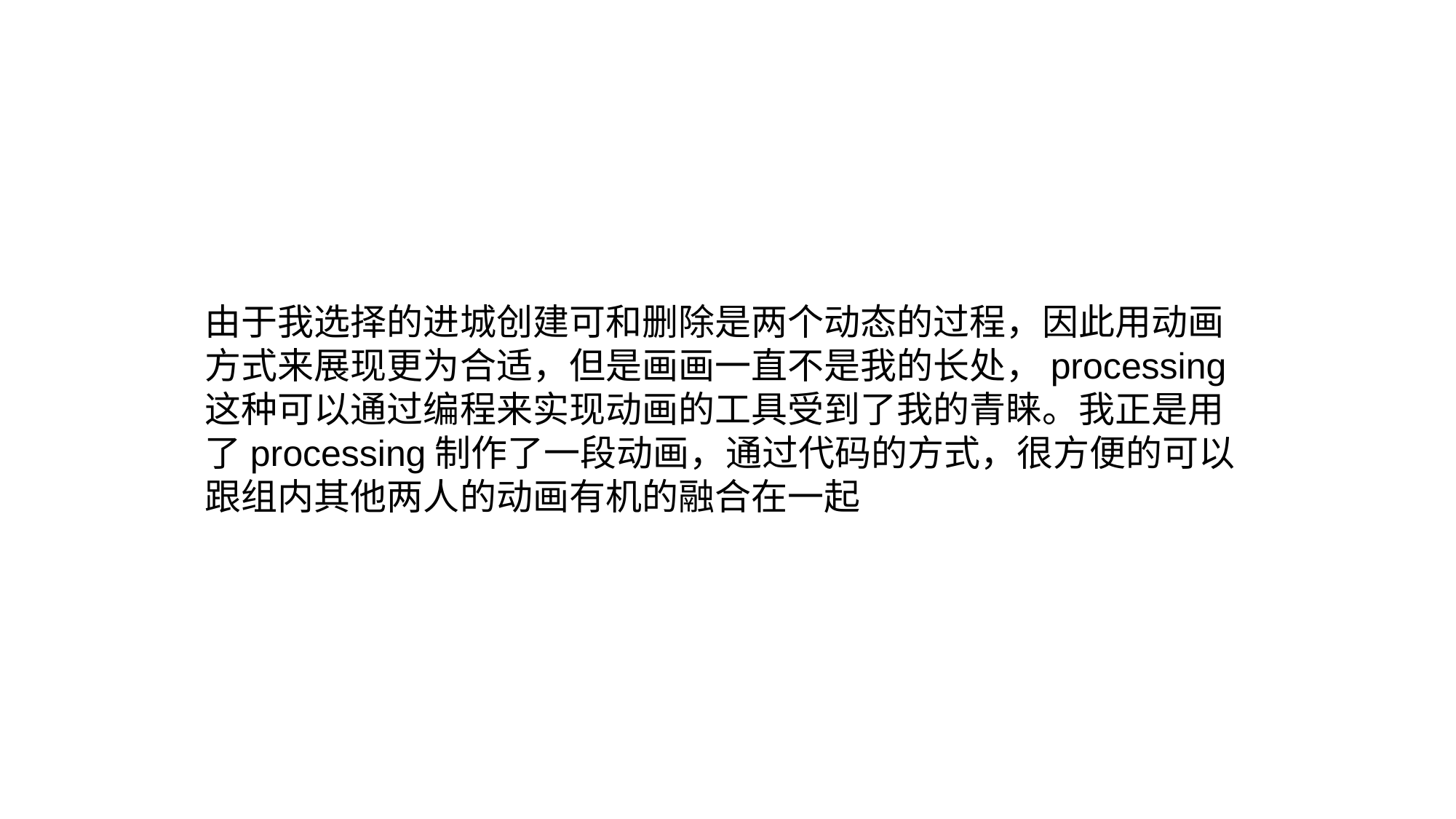

由于我选择的进城创建可和删除是两个动态的过程，因此用动画方式来展现更为合适，但是画画一直不是我的长处，processing这种可以通过编程来实现动画的工具受到了我的青睐。我正是用了processing制作了一段动画，通过代码的方式，很方便的可以跟组内其他两人的动画有机的融合在一起